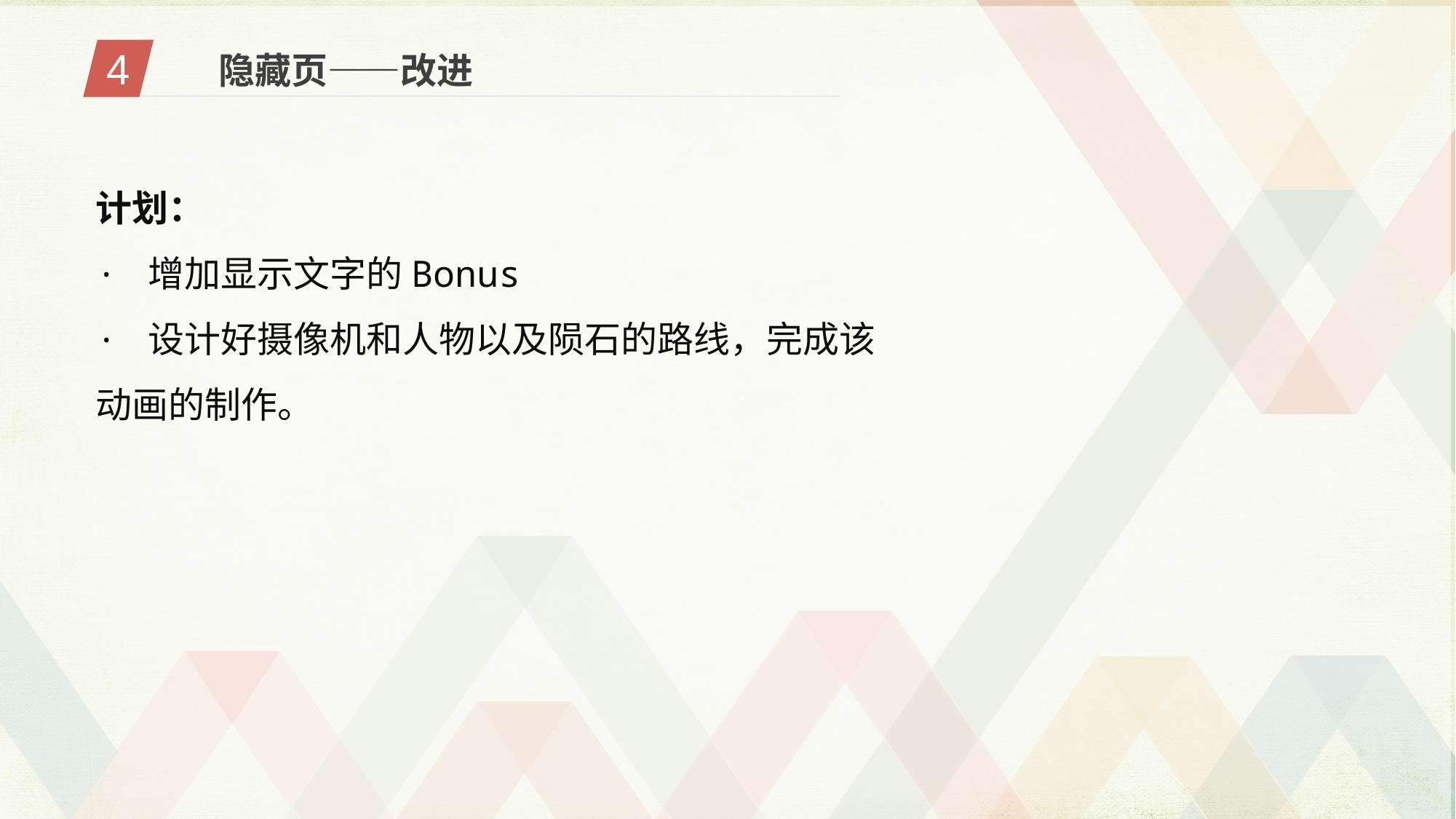

4

隐藏页——改进

计划：
· 增加显示文字的Bonus
· 设计好摄像机和人物以及陨石的路线，完成该动画的制作。